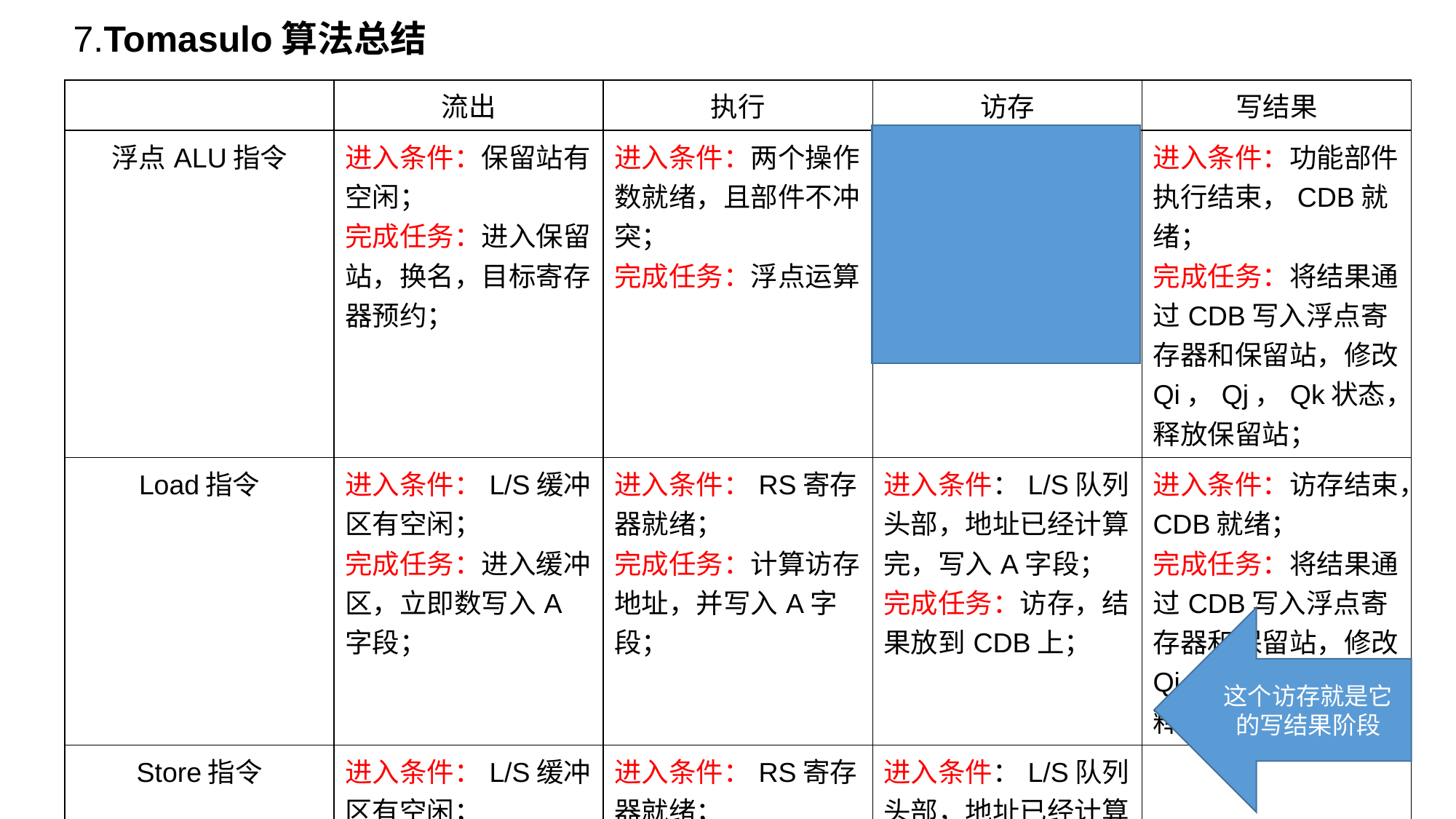

7.Tomasulo算法总结

|  | 流出 | 执行 | 访存 | 写结果 |
| --- | --- | --- | --- | --- |
| 浮点ALU指令 | 进入条件：保留站有空闲； 完成任务：进入保留站，换名，目标寄存器预约； | 进入条件：两个操作数就绪，且部件不冲突； 完成任务：浮点运算 |  | 进入条件：功能部件执行结束，CDB就绪； 完成任务：将结果通过CDB写入浮点寄存器和保留站，修改Qi，Qj，Qk状态，释放保留站； |
| Load指令 | 进入条件：L/S缓冲区有空闲； 完成任务：进入缓冲区，立即数写入A字段； | 进入条件：RS寄存器就绪； 完成任务：计算访存地址，并写入A字段； | 进入条件：L/S队列头部，地址已经计算完，写入A字段； 完成任务：访存，结果放到CDB上； | 进入条件：访存结束，CDB就绪； 完成任务：将结果通过CDB写入浮点寄存器和保留站，修改Qi，Qj，Qk状态，释放缓冲区； |
| Store指令 | 进入条件：L/S缓冲区有空闲； 完成任务：进入缓冲区，立即数写入A字段； | 进入条件：RS寄存器就绪； 完成任务：计算访存地址，并写入A字段； | 进入条件：L/S队列头部，地址已经计算完，写入A字段，要写入的数据就绪； 完成任务：写入存储器； |  |

这个访存就是它的写结果阶段